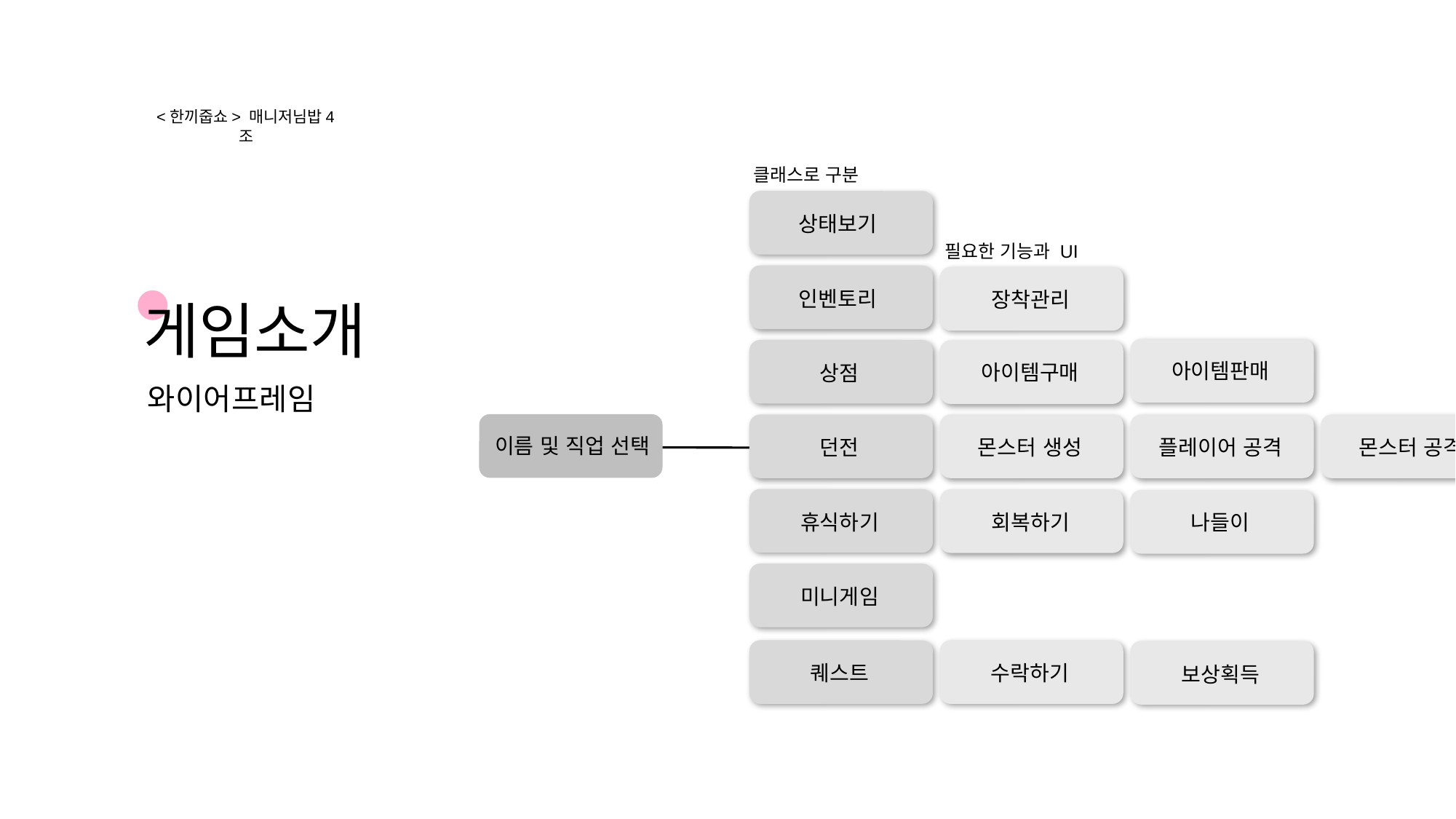

<한끼줍쇼> 매니저님밥4조
클래스로 구분

상태보기
인벤토리
장착관리
아이템판매
아이템구매
상점
던전
몬스터 생성
플레이어 공격
몬스터 공격
나들이
회복하기
휴식하기
미니게임
퀘스트
수락하기
보상획득
필요한 기능과 UI

게임소개

와이어프레임

이름 및 직업 선택